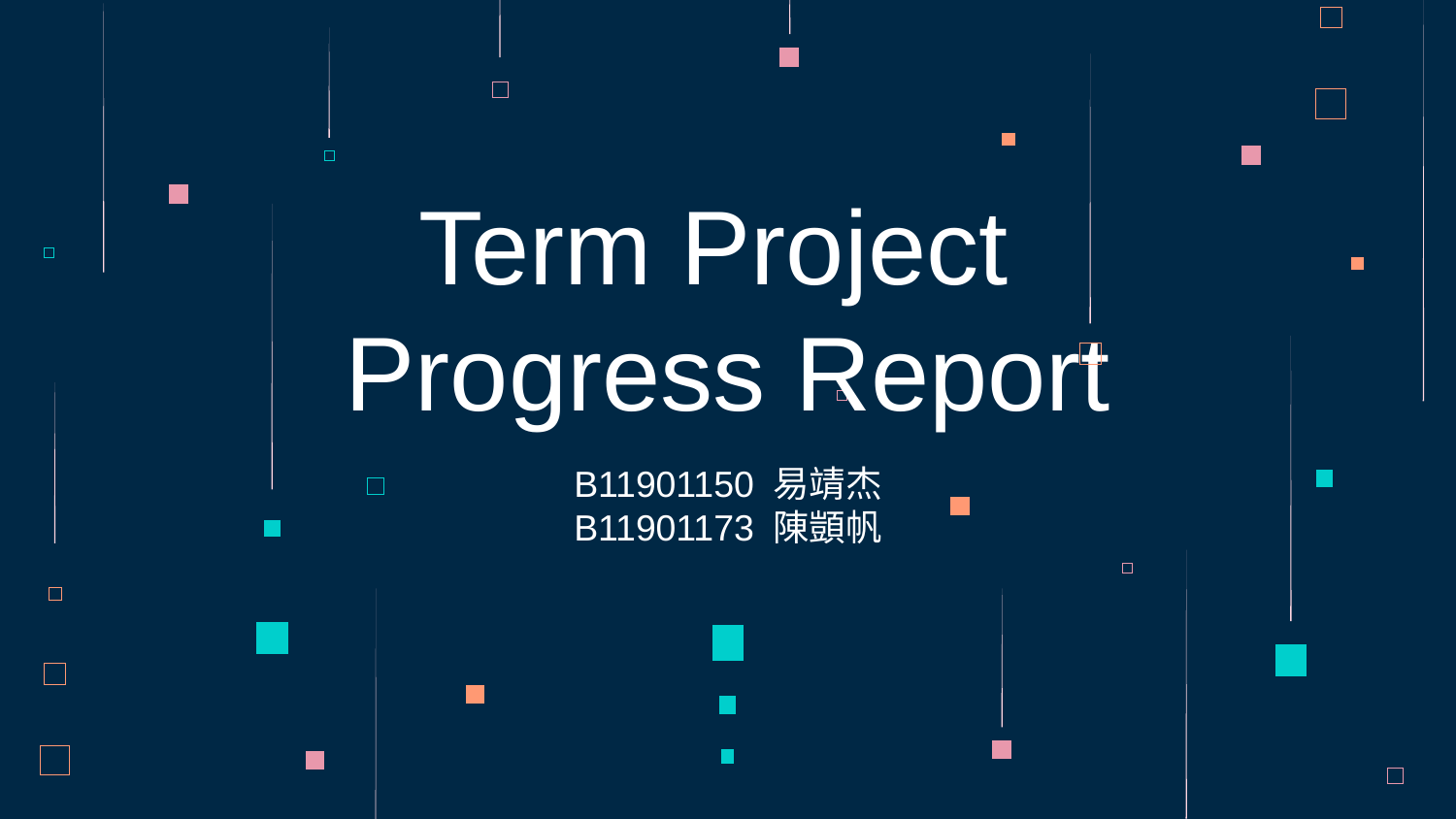

# Term Project
Progress Report

B11901150 易靖杰
B11901173 陳顗帆